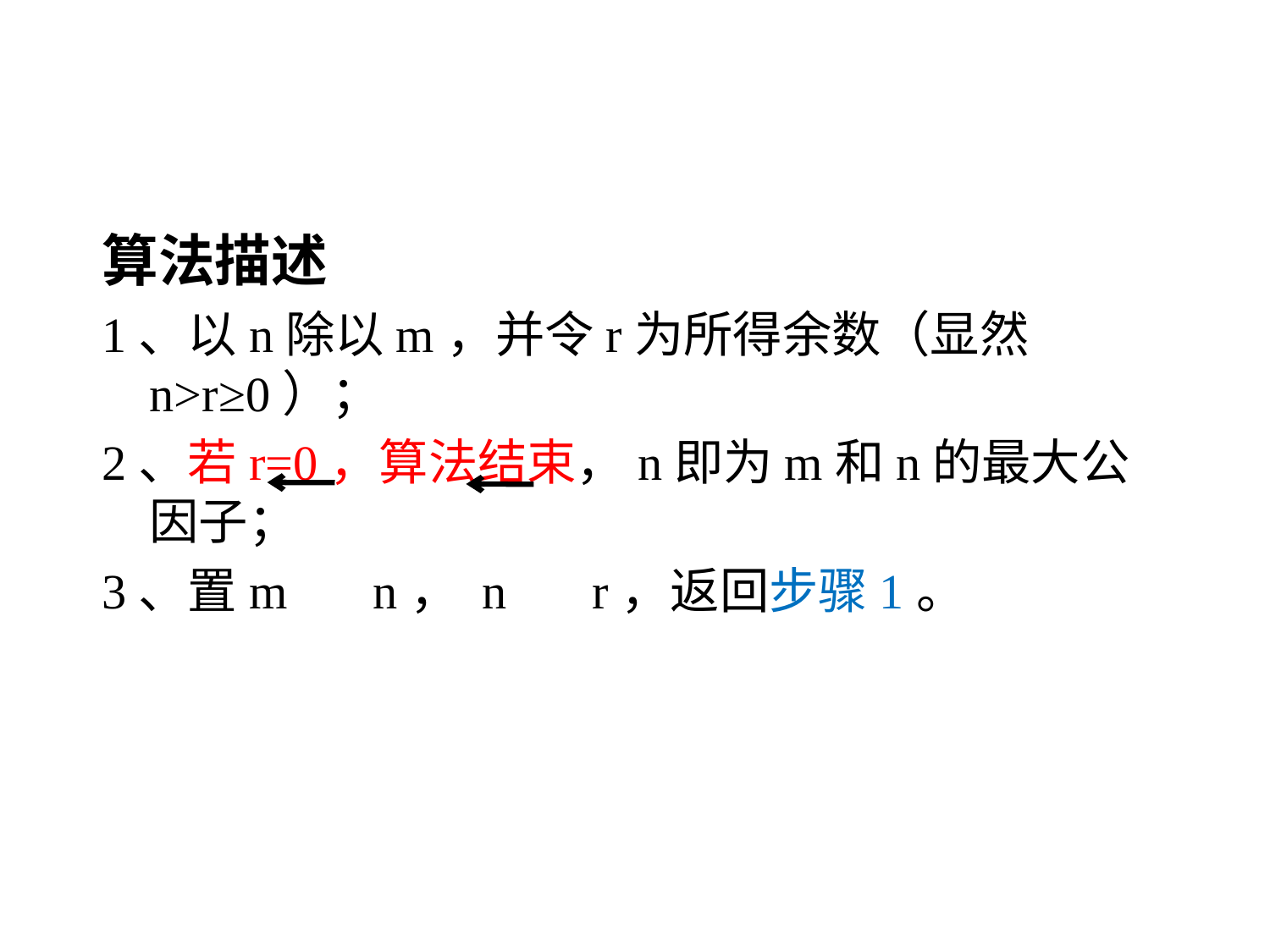

算法描述
1、以n除以m，并令r为所得余数（显然n>r≥0）；
2、若r=0，算法结束，n即为m和n的最大公因子；
3、置m       n， n       r，返回步骤1。